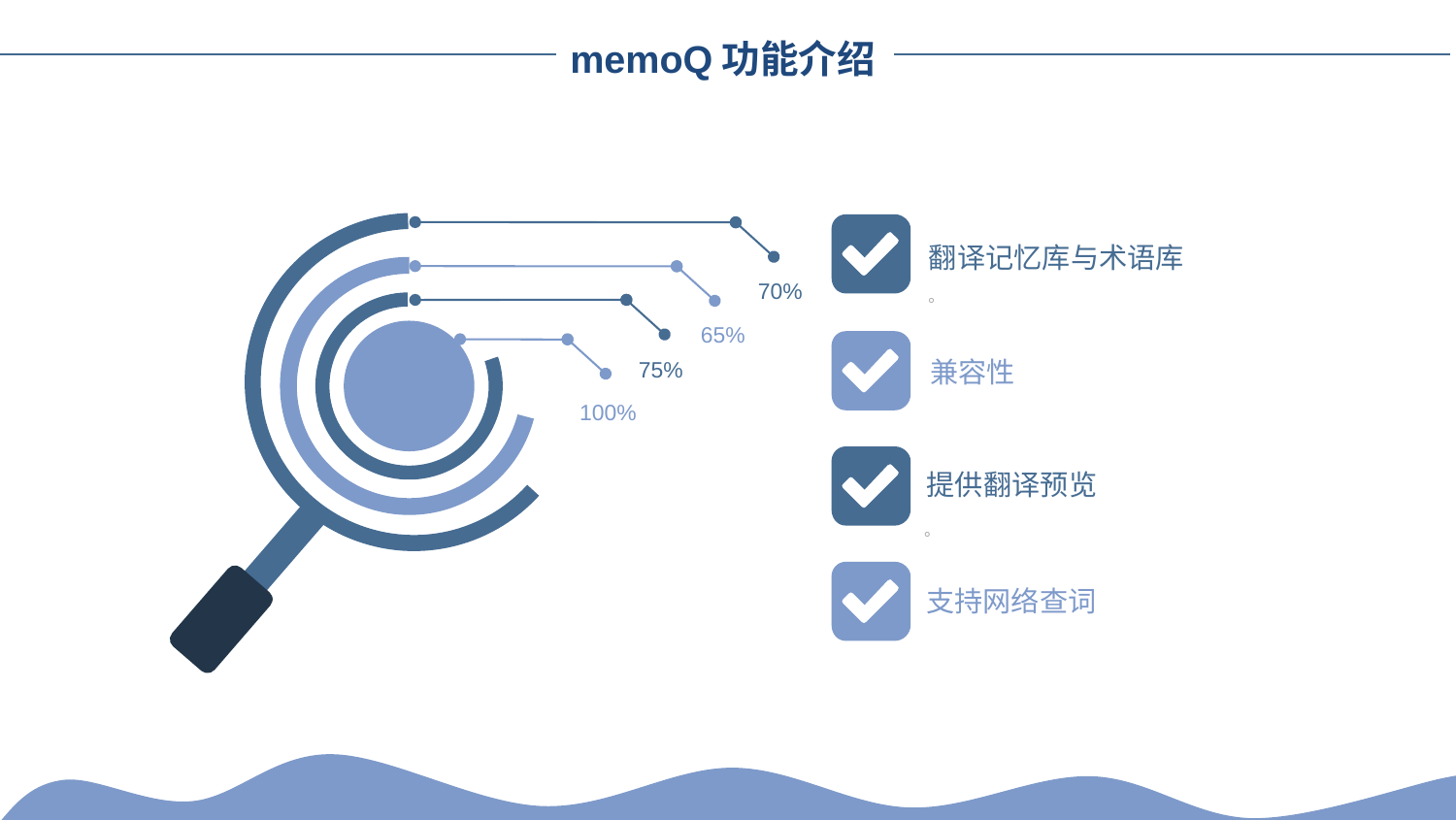

memoQ功能介绍

翻译记忆库与术语库
。

70%

65%

兼容性

75%
100%

提供翻译预览
。

支持网络查词